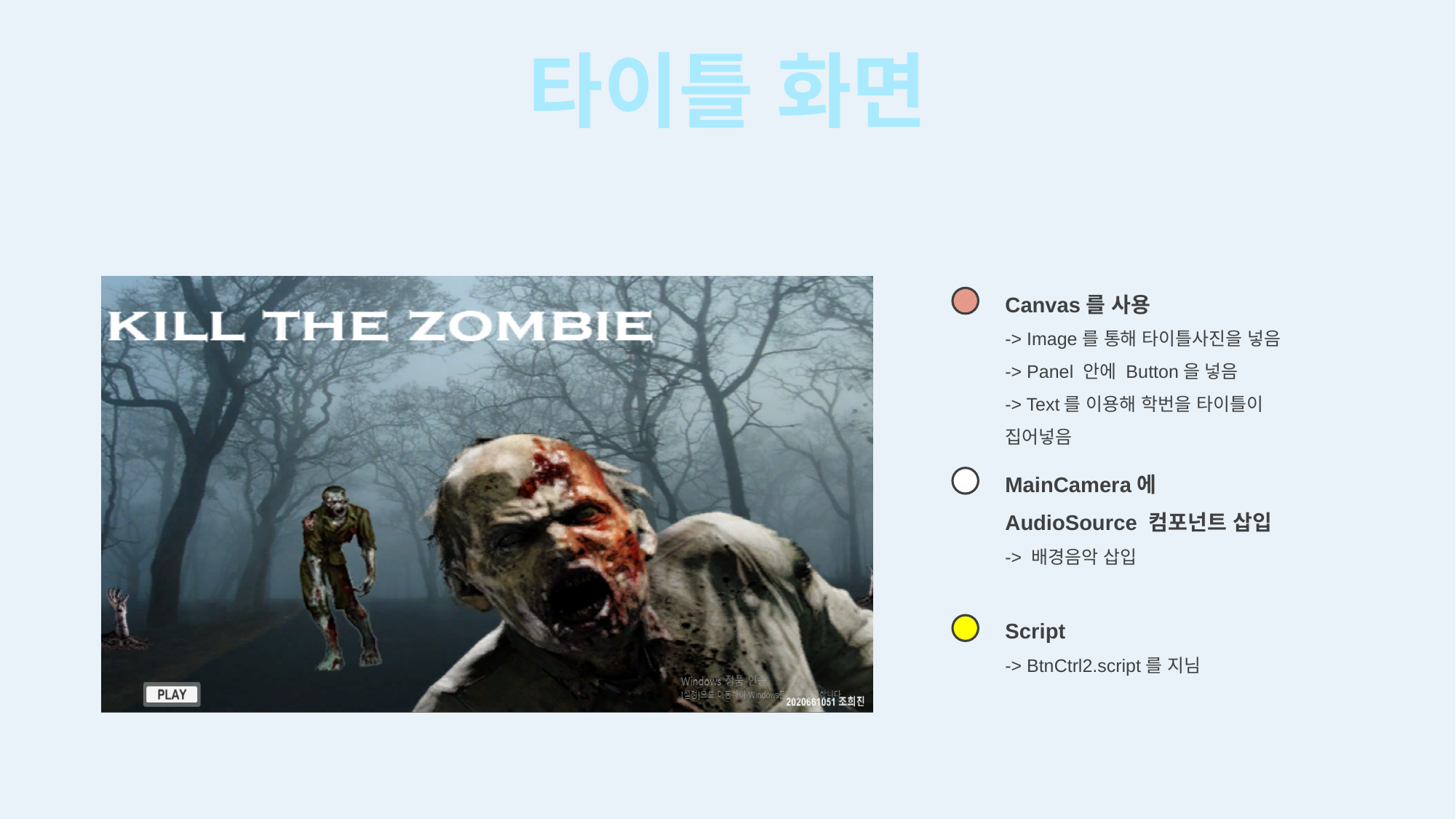

타이틀 화면
Canvas를 사용
-> Image를 통해 타이틀사진을 넣음
-> Panel 안에 Button을 넣음
-> Text를 이용해 학번을 타이틀이 집어넣음

### Chart

| Category |
|---|
MainCamera에 AudioSource 컴포넌트 삽입
-> 배경음악 삽입

Script
-> BtnCtrl2.script를 지님